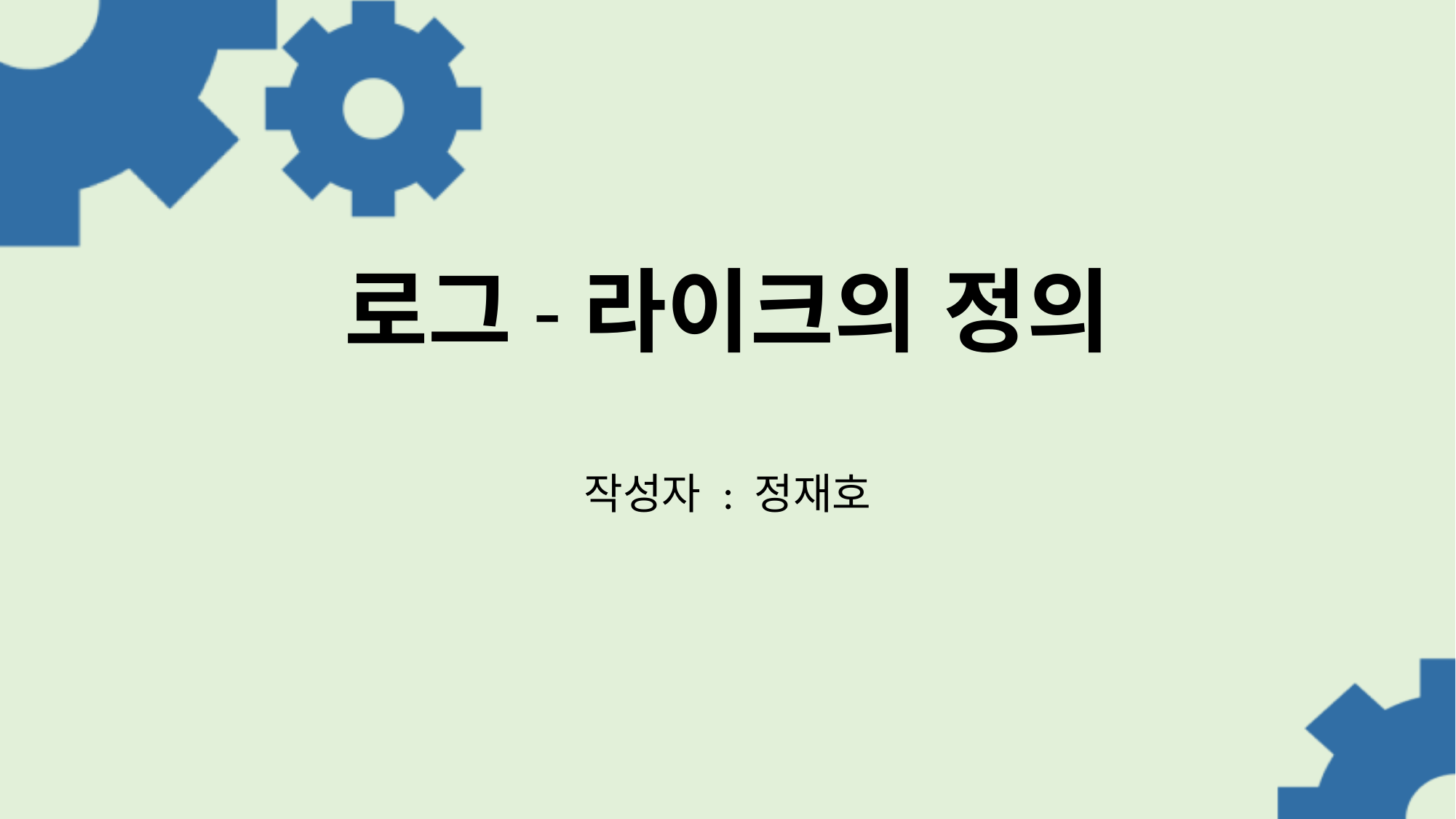

제목은 문서의 기획 의도를 알 수 있어야 한다.  무엇을 위한 분석인가?
정보와 분석이 구분이 잘 되지 않는다. 정보와 분석을 박스나 글머리 기호, 소제목 등으로 구분해서 표기 할  것!
내용이 우선인데 페이지 정리에  비중을 너무 많이 두고 있음.
문서의 폰트 크기가 워드 폰트 크기인 10폰트이다. 12~14폰트로 키우고 페이지를 더 늘리고 배치를 조정하여 작성 할 것!
보라색 보다 검정색 글씨가 더 강조되어 보임.
현재는 미완성이지만 가장 마지막 페이지에는 전체 페이지를 목차를 기준으로 표를 만들고 그것을 통하여 전체 내용을 한번 더 정리해 줄 것!
# 로그-라이크의 정의
작성자 : 정재호